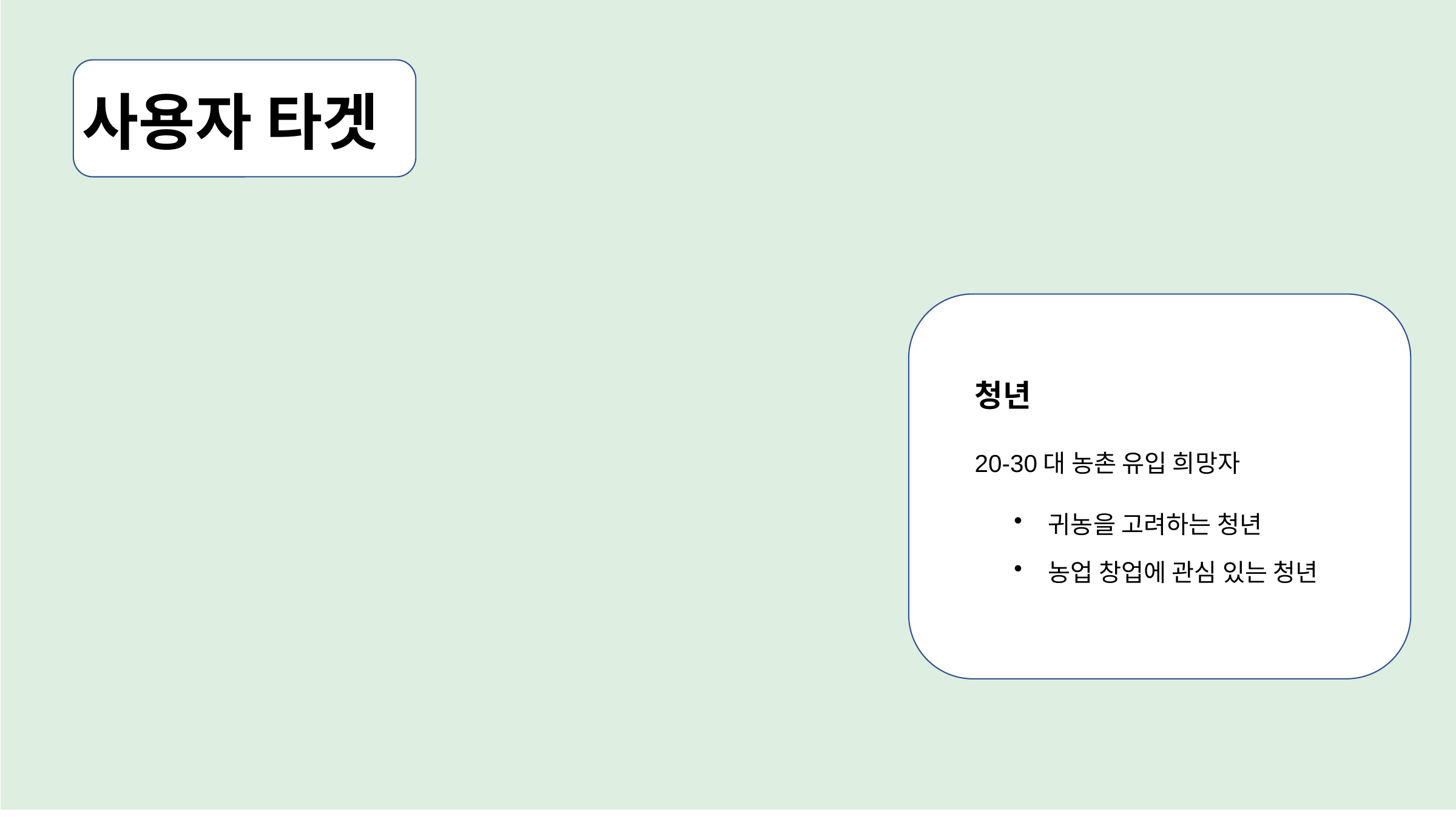

사용자 타겟
기획 및 프론트

청년
20-30대 농촌 유입 희망자
귀농을 고려하는 청년
농업 창업에 관심 있는 청년